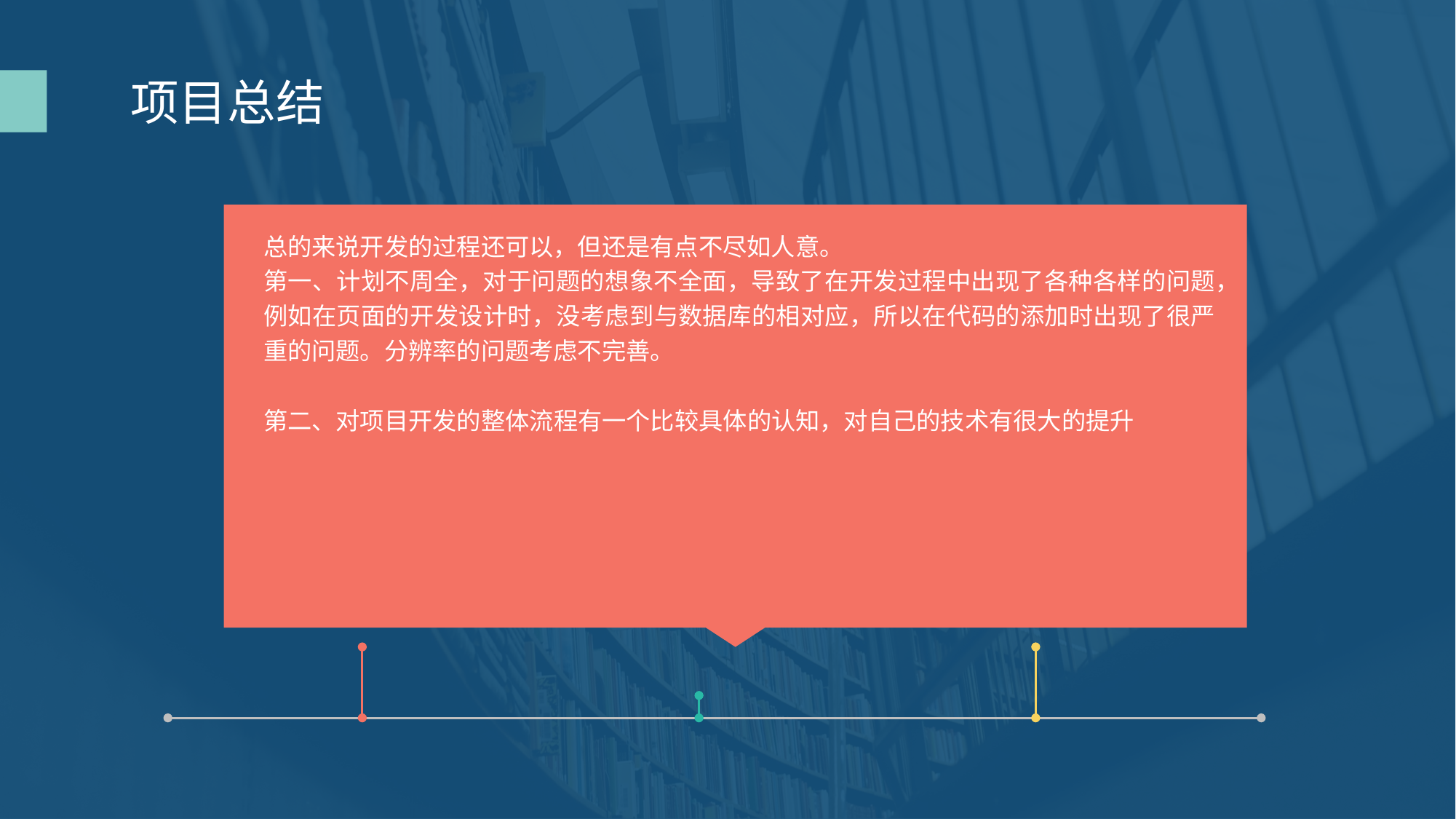

项目总结

总的来说开发的过程还可以，但还是有点不尽如人意。
第一、计划不周全，对于问题的想象不全面，导致了在开发过程中出现了各种各样的问题，例如在页面的开发设计时，没考虑到与数据库的相对应，所以在代码的添加时出现了很严重的问题。分辨率的问题考虑不完善。

第二、对项目开发的整体流程有一个比较具体的认知，对自己的技术有很大的提升